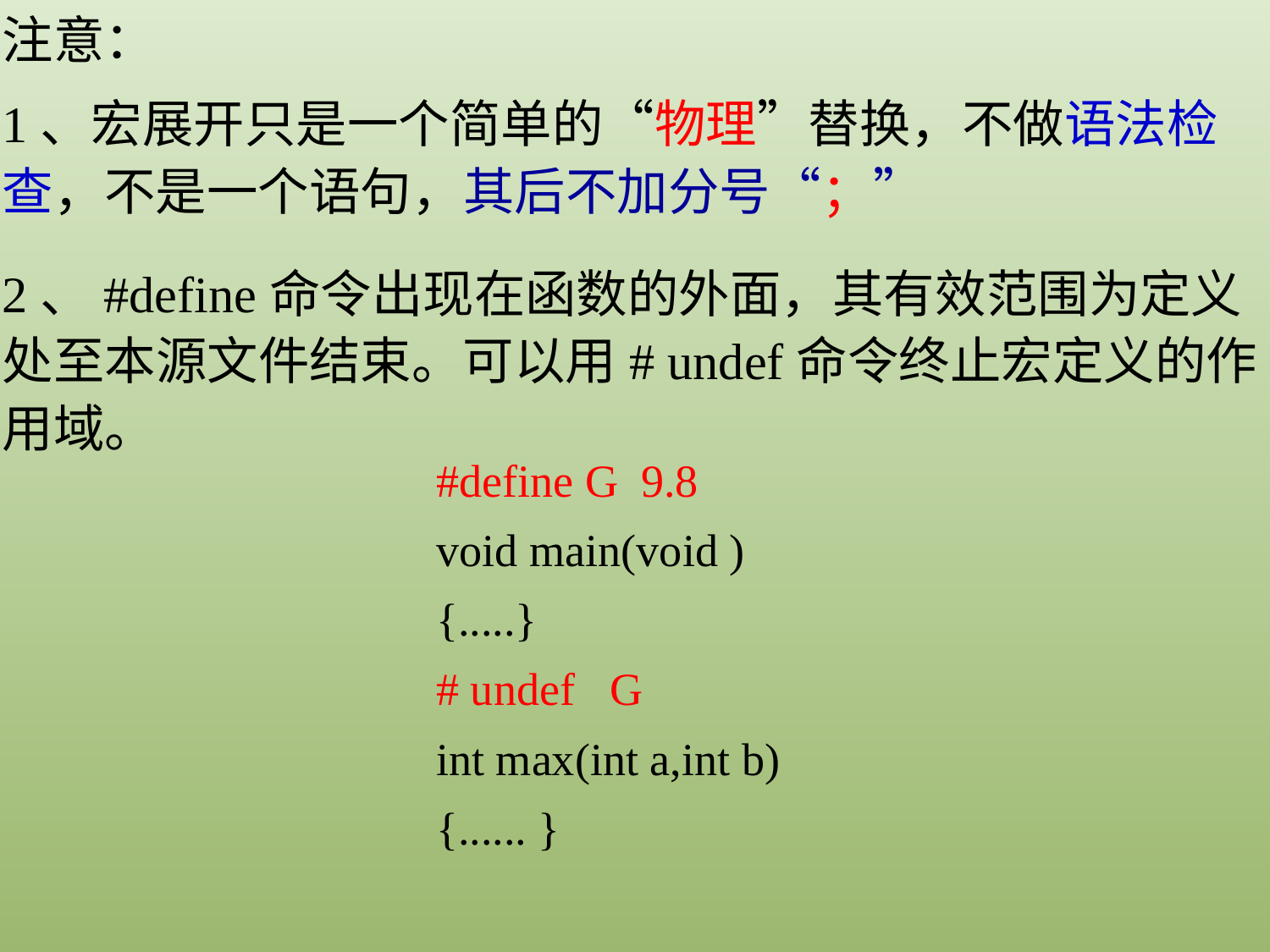

注意：
1、宏展开只是一个简单的“物理”替换，不做语法检查，不是一个语句，其后不加分号“；”
2、#define命令出现在函数的外面，其有效范围为定义处至本源文件结束。可以用# undef命令终止宏定义的作用域。
#define G  9.8
void main(void )
{.....}
# undef   G
int max(int a,int b)
{...... }
260